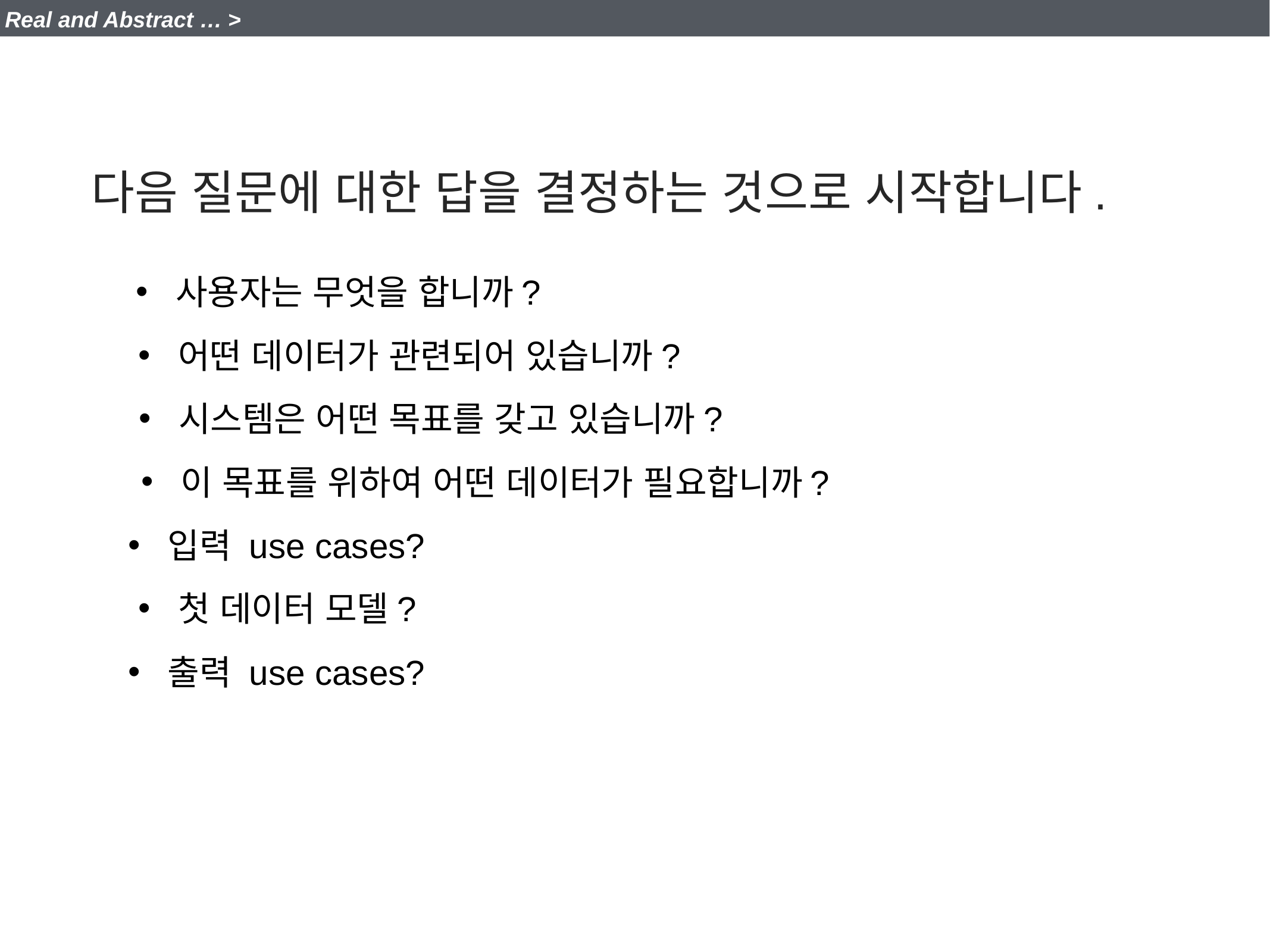

Real and Abstract … >
다음 질문에 대한 답을 결정하는 것으로 시작합니다.
사용자는 무엇을 합니까?
어떤 데이터가 관련되어 있습니까?
시스템은 어떤 목표를 갖고 있습니까?
이 목표를 위하여 어떤 데이터가 필요합니까?
입력 use cases?
첫 데이터 모델?
출력 use cases?